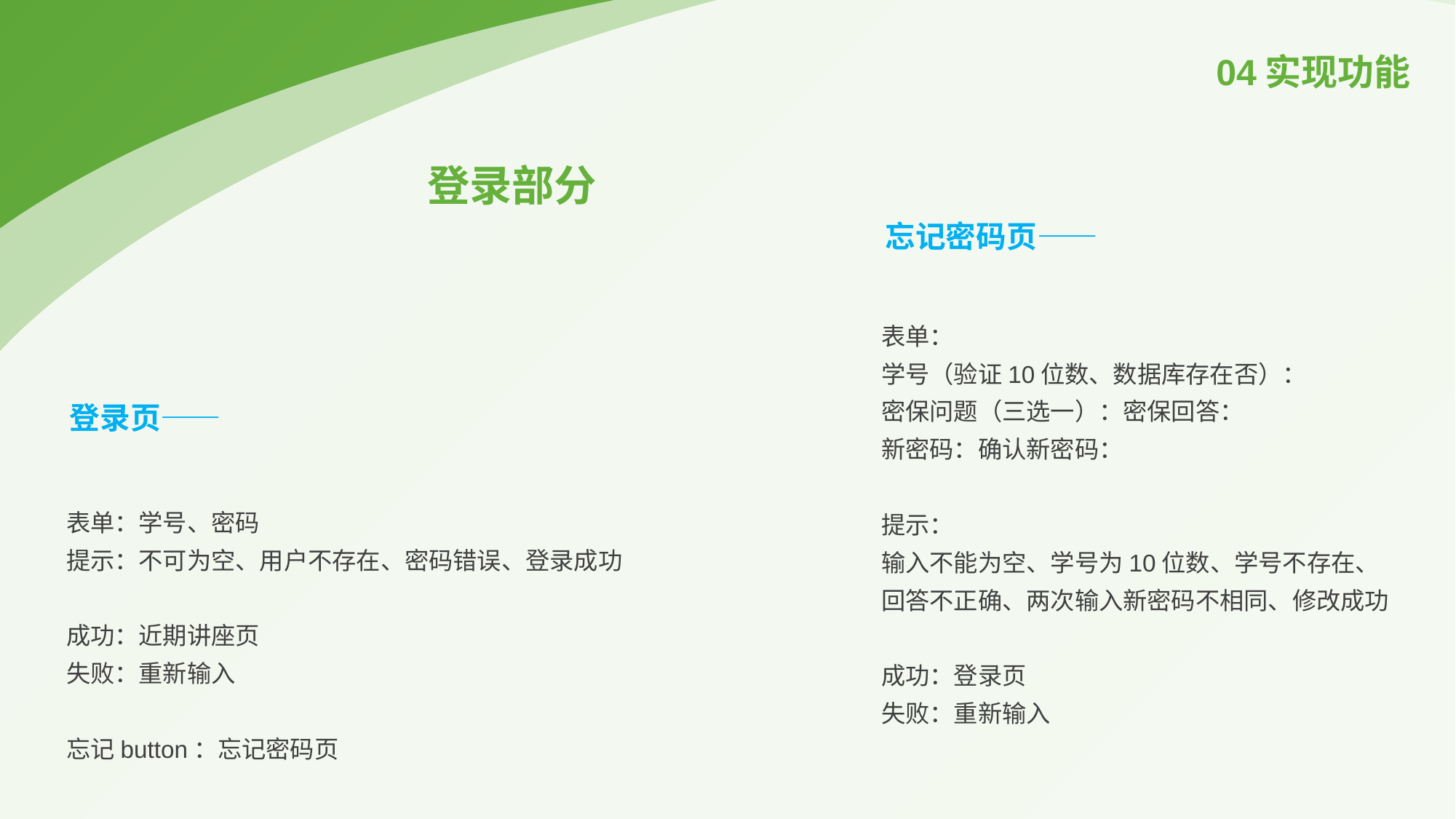

04实现功能
登录部分
忘记密码页——
表单：
学号（验证10位数、数据库存在否）：
密保问题（三选一）：密保回答：
新密码：确认新密码：

提示：
输入不能为空、学号为10位数、学号不存在、
回答不正确、两次输入新密码不相同、修改成功

成功：登录页
失败：重新输入
登录页——
表单：学号、密码
提示：不可为空、用户不存在、密码错误、登录成功

成功：近期讲座页
失败：重新输入

忘记button：忘记密码页